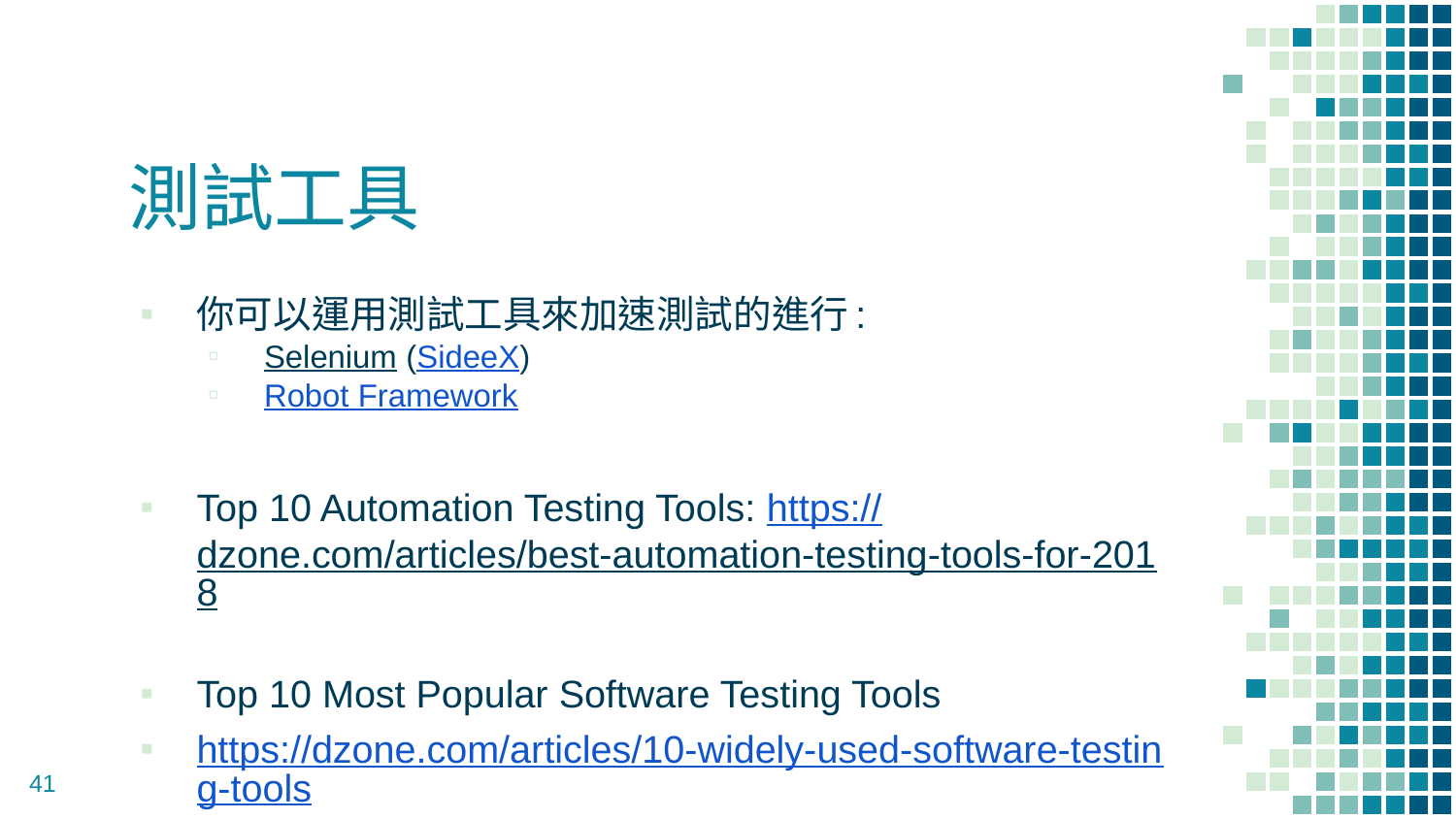

# 測試工具
你可以運用測試工具來加速測試的進行:
Selenium (SideeX)
Robot Framework

Top 10 Automation Testing Tools: https://dzone.com/articles/best-automation-testing-tools-for-2018
Top 10 Most Popular Software Testing Tools
https://dzone.com/articles/10-widely-used-software-testing-tools
41